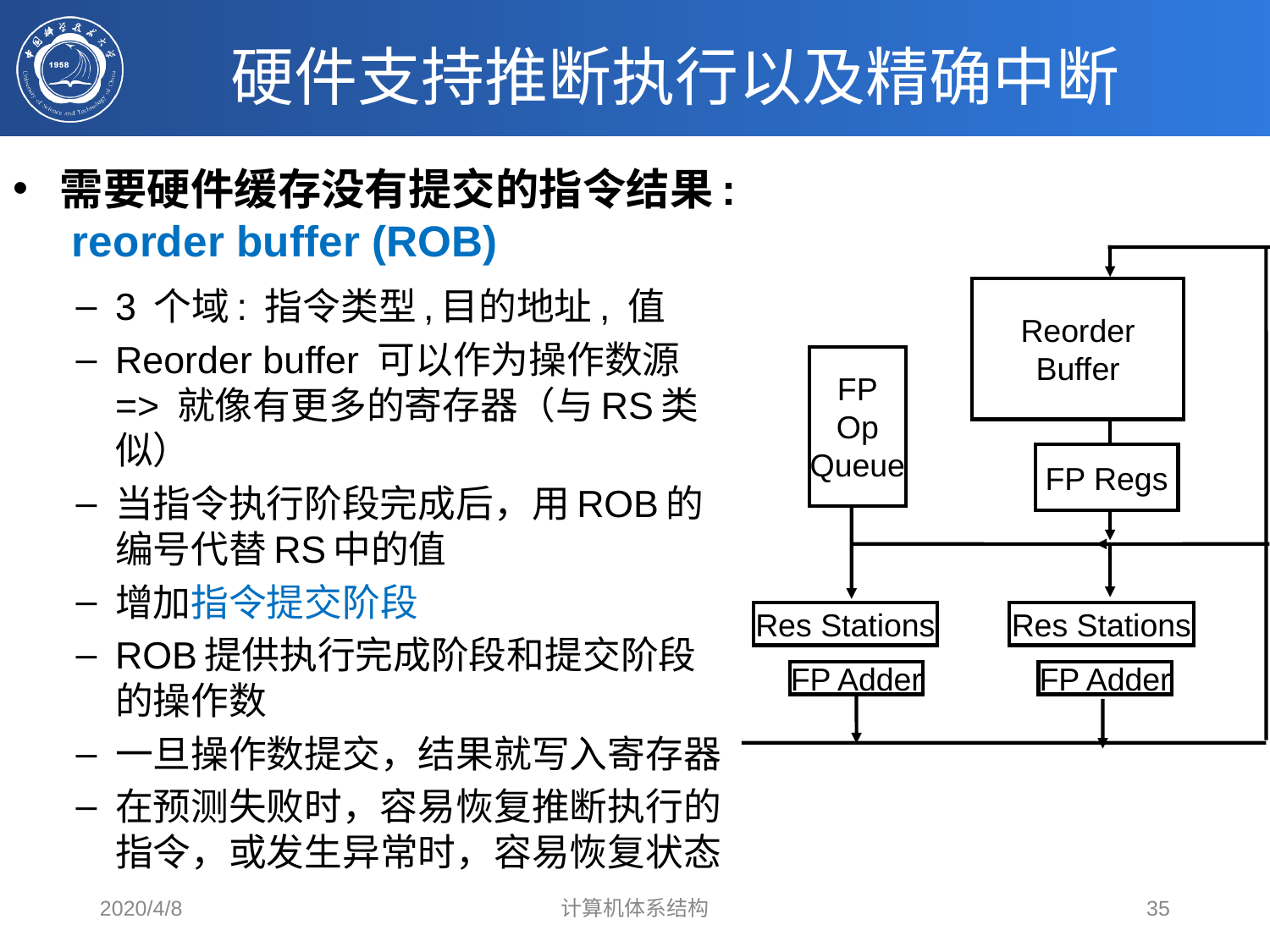

# 硬件支持推断执行以及精确中断
需要硬件缓存没有提交的指令结果: reorder buffer (ROB)
3 个域: 指令类型,目的地址, 值
Reorder buffer 可以作为操作数源 => 就像有更多的寄存器（与RS类似）
当指令执行阶段完成后，用ROB的编号代替RS中的值
增加指令提交阶段
ROB提供执行完成阶段和提交阶段的操作数
一旦操作数提交，结果就写入寄存器
在预测失败时，容易恢复推断执行的指令，或发生异常时，容易恢复状态

Reorder
Buffer
FP
Op
Queue

FP Regs

Res Stations
Res Stations
FP Adder
FP Adder

2020/4/8
计算机体系结构
35